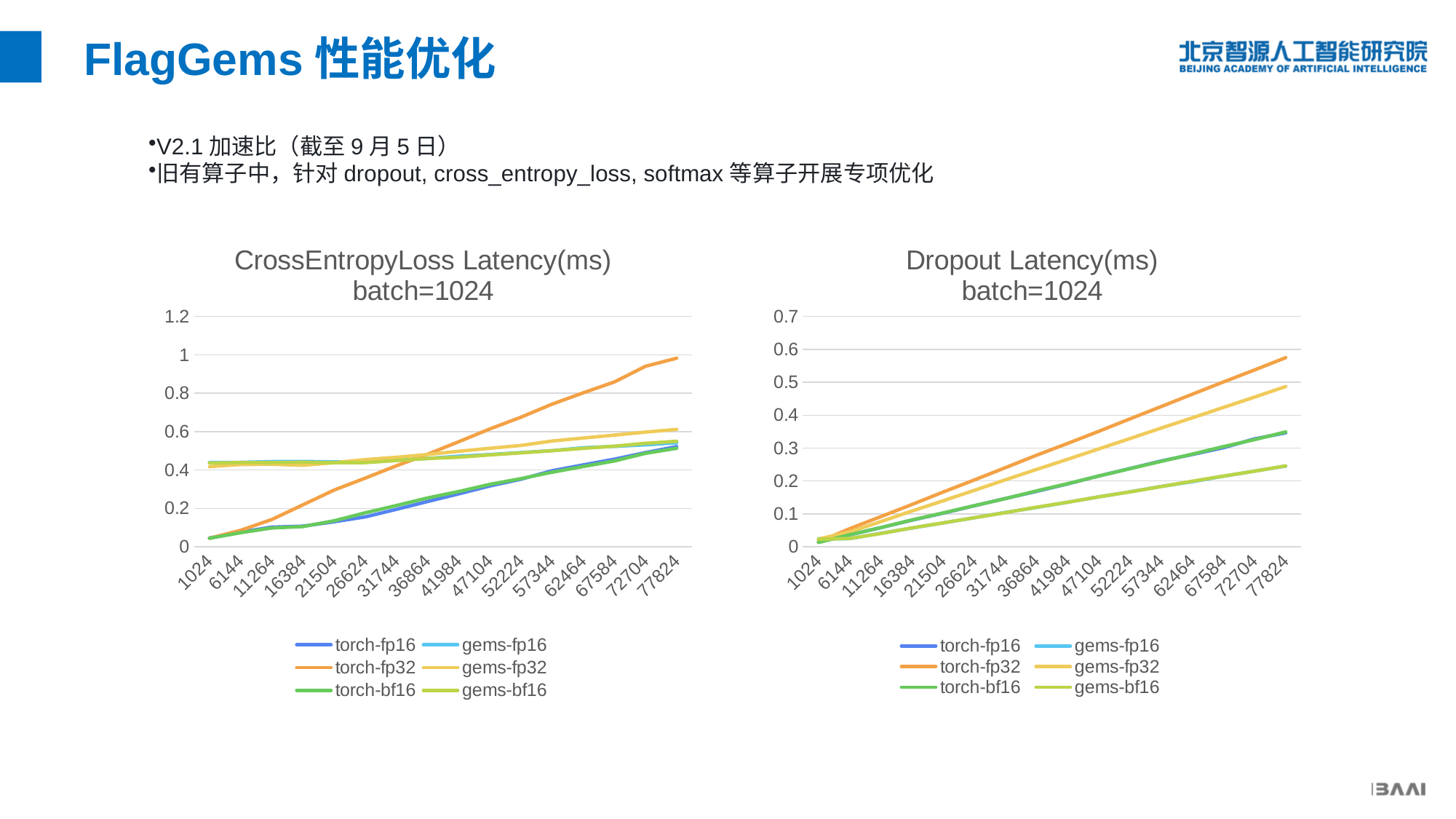

FlagGems性能优化
V2.1加速比（截至9月5日）
旧有算子中，针对dropout, cross_entropy_loss, softmax等算子开展专项优化

### Chart: CrossEntropyLoss Latency(ms)
batch=1024

| Category | torch-fp16 | gems-fp16 | torch-fp32 | gems-fp32 | torch-bf16 | gems-bf16 |
|---|---|---|---|---|---|---|
| 1024 | 0.045856 | 0.439232 | 0.044384 | 0.417408 | 0.044192 | 0.436352 |
| 6144 | 0.076704 | 0.440032 | 0.08592 | 0.428992 | 0.073664 | 0.439104 |
| 11264 | 0.102432 | 0.443936 | 0.142144 | 0.429728 | 0.097856 | 0.438784 |
| 16384 | 0.107648 | 0.44464 | 0.218688 | 0.424864 | 0.105248 | 0.440576 |
| 21504 | 0.13024 | 0.442496 | 0.295552 | 0.438112 | 0.135616 | 0.4384 |
| 26624 | 0.155776 | 0.443584 | 0.357792 | 0.4544 | 0.176928 | 0.438848 |
| 31744 | 0.195168 | 0.452128 | 0.422112 | 0.46624 | 0.215168 | 0.449248 |
| 36864 | 0.235744 | 0.460192 | 0.482208 | 0.48096 | 0.254368 | 0.460096 |
| 41984 | 0.275552 | 0.47216 | 0.54736 | 0.497568 | 0.287936 | 0.466496 |
| 47104 | 0.316736 | 0.480704 | 0.614144 | 0.51344 | 0.325248 | 0.478912 |
| 52224 | 0.351968 | 0.491072 | 0.6752 | 0.528128 | 0.355264 | 0.489408 |
| 57344 | 0.39632 | 0.501088 | 0.743328 | 0.551232 | 0.388416 | 0.500736 |
| 62464 | 0.426976 | 0.516224 | 0.802272 | 0.566816 | 0.418368 | 0.512896 |
| 67584 | 0.456672 | 0.5232 | 0.85904 | 0.58176 | 0.44736 | 0.524384 |
| 72704 | 0.490912 | 0.531232 | 0.94048 | 0.597728 | 0.487136 | 0.539392 |
| 77824 | 0.5224 | 0.542016 | 0.982752 | 0.61168 | 0.513312 | 0.54976 |

### Chart: Dropout Latency(ms)
batch=1024

| Category | torch-fp16 | gems-fp16 | torch-fp32 | gems-fp32 | torch-bf16 | gems-bf16 |
|---|---|---|---|---|---|---|
| 1024 | 0.015264 | 0.024416 | 0.01488 | 0.02352 | 0.012992 | 0.022816 |
| 6144 | 0.036192 | 0.024704 | 0.055104 | 0.04512 | 0.036672 | 0.025216 |
| 11264 | 0.058176 | 0.041088 | 0.091552 | 0.076448 | 0.05824 | 0.040288 |
| 16384 | 0.080896 | 0.057024 | 0.12848 | 0.108704 | 0.081568 | 0.05744 |
| 21504 | 0.102016 | 0.07248 | 0.166304 | 0.13968 | 0.10288 | 0.072672 |
| 26624 | 0.124576 | 0.088096 | 0.202912 | 0.17136 | 0.124896 | 0.088256 |
| 31744 | 0.146752 | 0.104384 | 0.240416 | 0.203552 | 0.146368 | 0.10384 |
| 36864 | 0.168352 | 0.119456 | 0.27824 | 0.234976 | 0.169888 | 0.120288 |
| 41984 | 0.191072 | 0.135424 | 0.31424 | 0.266016 | 0.191808 | 0.135392 |
| 47104 | 0.215232 | 0.151712 | 0.351072 | 0.297504 | 0.215072 | 0.15168 |
| 52224 | 0.23776 | 0.16704 | 0.388832 | 0.328928 | 0.237344 | 0.166752 |
| 57344 | 0.260736 | 0.183264 | 0.426208 | 0.360704 | 0.259584 | 0.182944 |
| 62464 | 0.28048 | 0.197856 | 0.463616 | 0.391968 | 0.28176 | 0.199232 |
| 67584 | 0.300992 | 0.214464 | 0.500832 | 0.42352 | 0.304544 | 0.214912 |
| 72704 | 0.328064 | 0.230016 | 0.537408 | 0.454976 | 0.325664 | 0.229728 |
| 77824 | 0.346368 | 0.245344 | 0.574752 | 0.48704 | 0.349152 | 0.246048 |